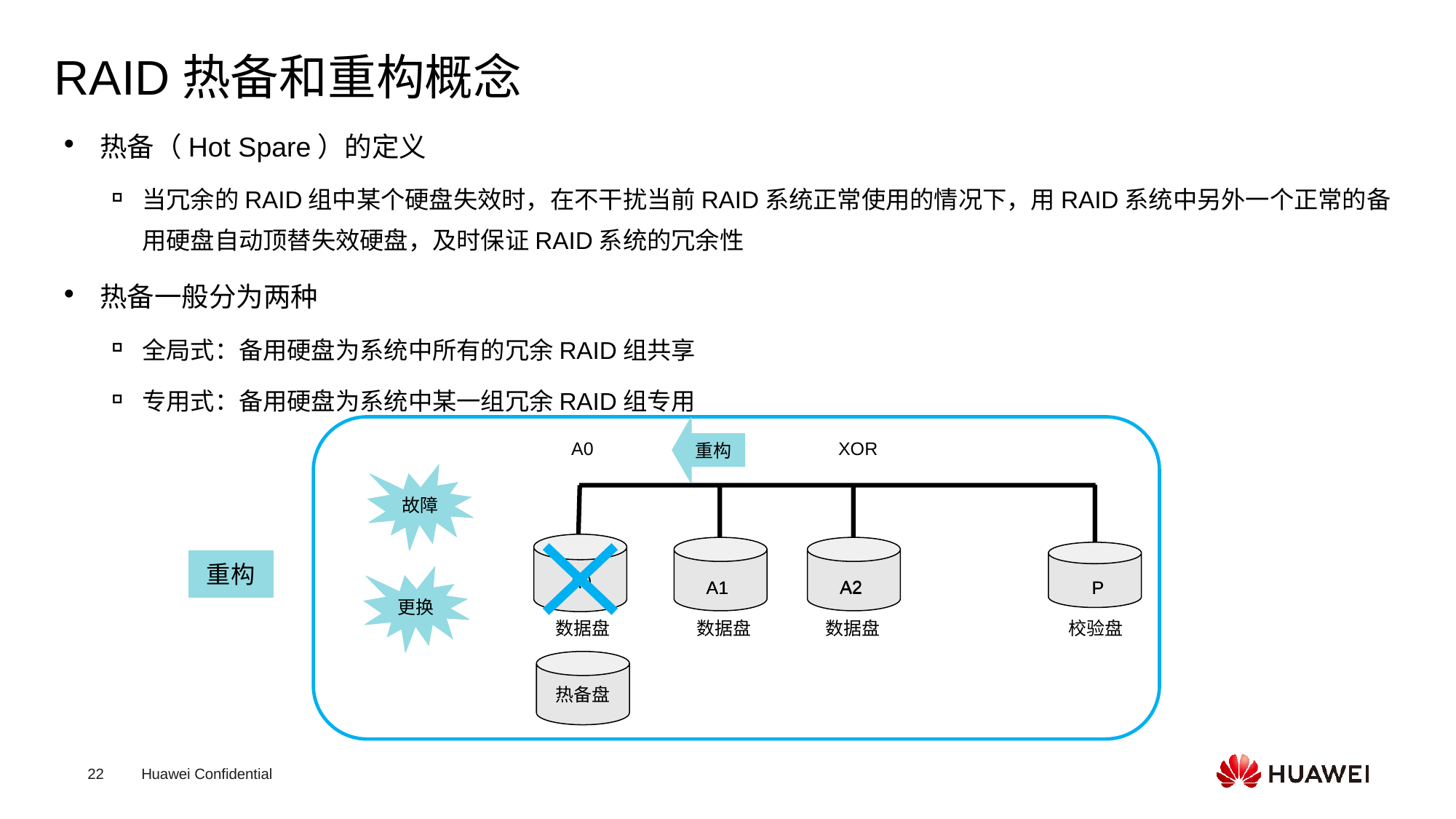

# RAID热备和重构概念
热备（Hot Spare）的定义
当冗余的RAID组中某个硬盘失效时，在不干扰当前RAID系统正常使用的情况下，用RAID系统中另外一个正常的备用硬盘自动顶替失效硬盘，及时保证RAID系统的冗余性
热备一般分为两种
全局式：备用硬盘为系统中所有的冗余RAID组共享
专用式：备用硬盘为系统中某一组冗余RAID组专用

重构
XOR
A0
故障

A0

更换
A2
P
A1
A1
A2
P
数据盘
数据盘
数据盘
校验盘
热备盘
重构